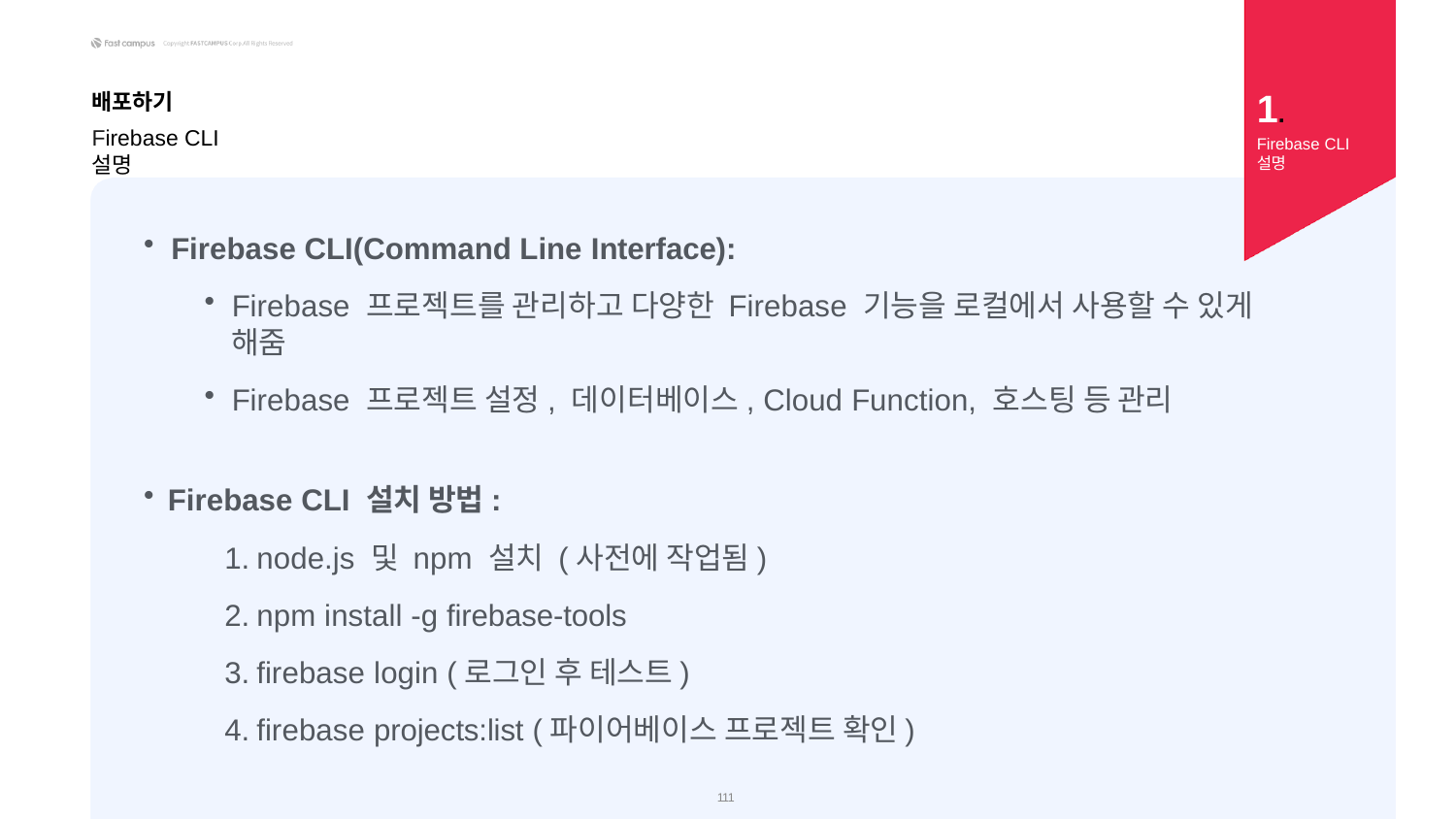

1.
Firebase CLI 설명
배포하기
Firebase CLI 설명
Firebase CLI(Command Line Interface):
Firebase 프로젝트를 관리하고 다양한 Firebase 기능을 로컬에서 사용할 수 있게 해줌
Firebase 프로젝트 설정, 데이터베이스, Cloud Function, 호스팅 등 관리

Firebase CLI 설치 방법:
node.js 및 npm 설치 (사전에 작업됨)
npm install -g firebase-tools
firebase login (로그인 후 테스트)
firebase projects:list (파이어베이스 프로젝트 확인)
111